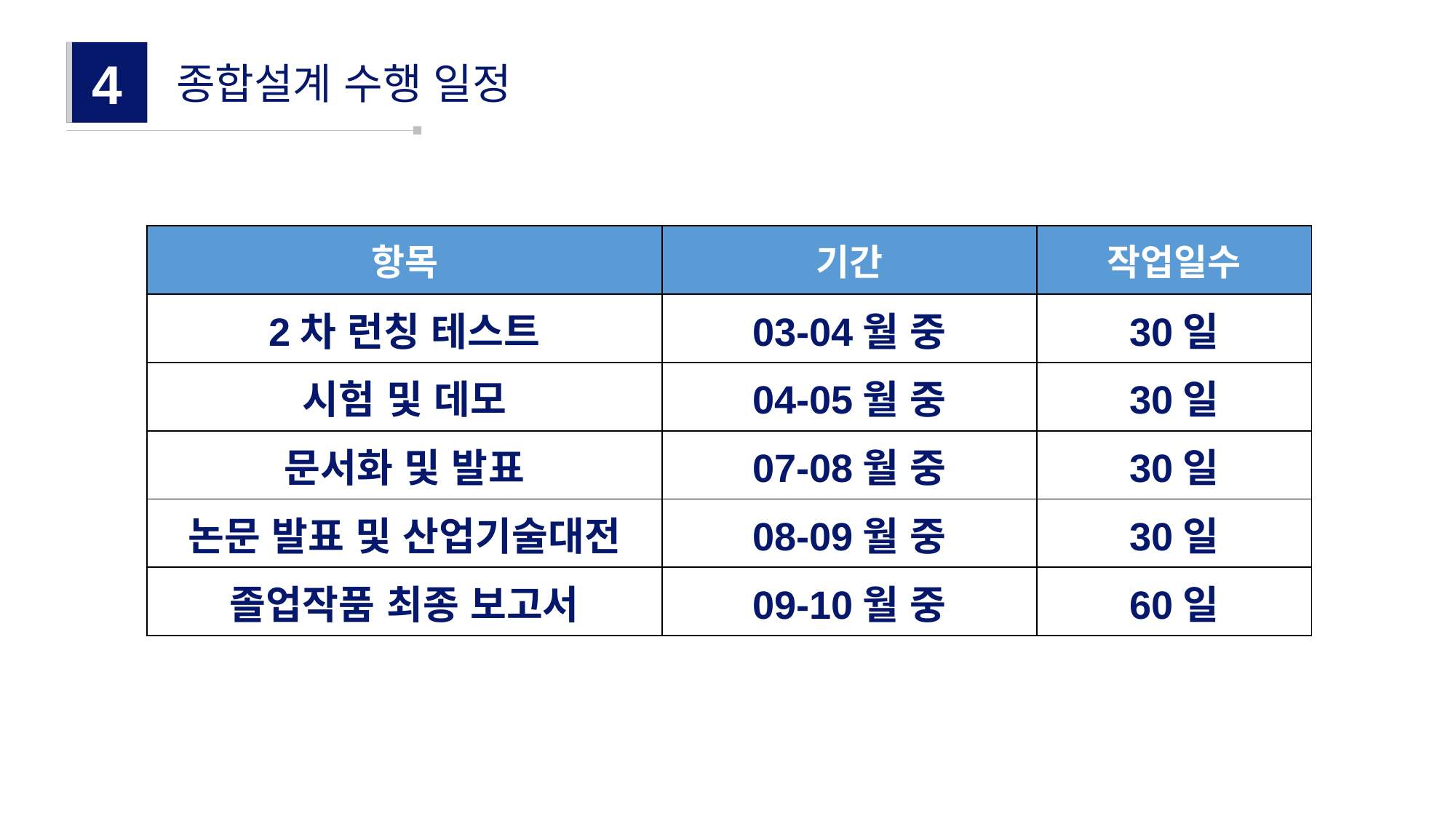

4

종합설계 수행 일정

| 항목 | 기간 | 작업일수 |
| --- | --- | --- |
| 2차 런칭 테스트 | 03-04월 중 | 30일 |
| 시험 및 데모 | 04-05월 중 | 30일 |
| 문서화 및 발표 | 07-08월 중 | 30일 |
| 논문 발표 및 산업기술대전 | 08-09월 중 | 30일 |
| 졸업작품 최종 보고서 | 09-10월 중 | 60일 |
”